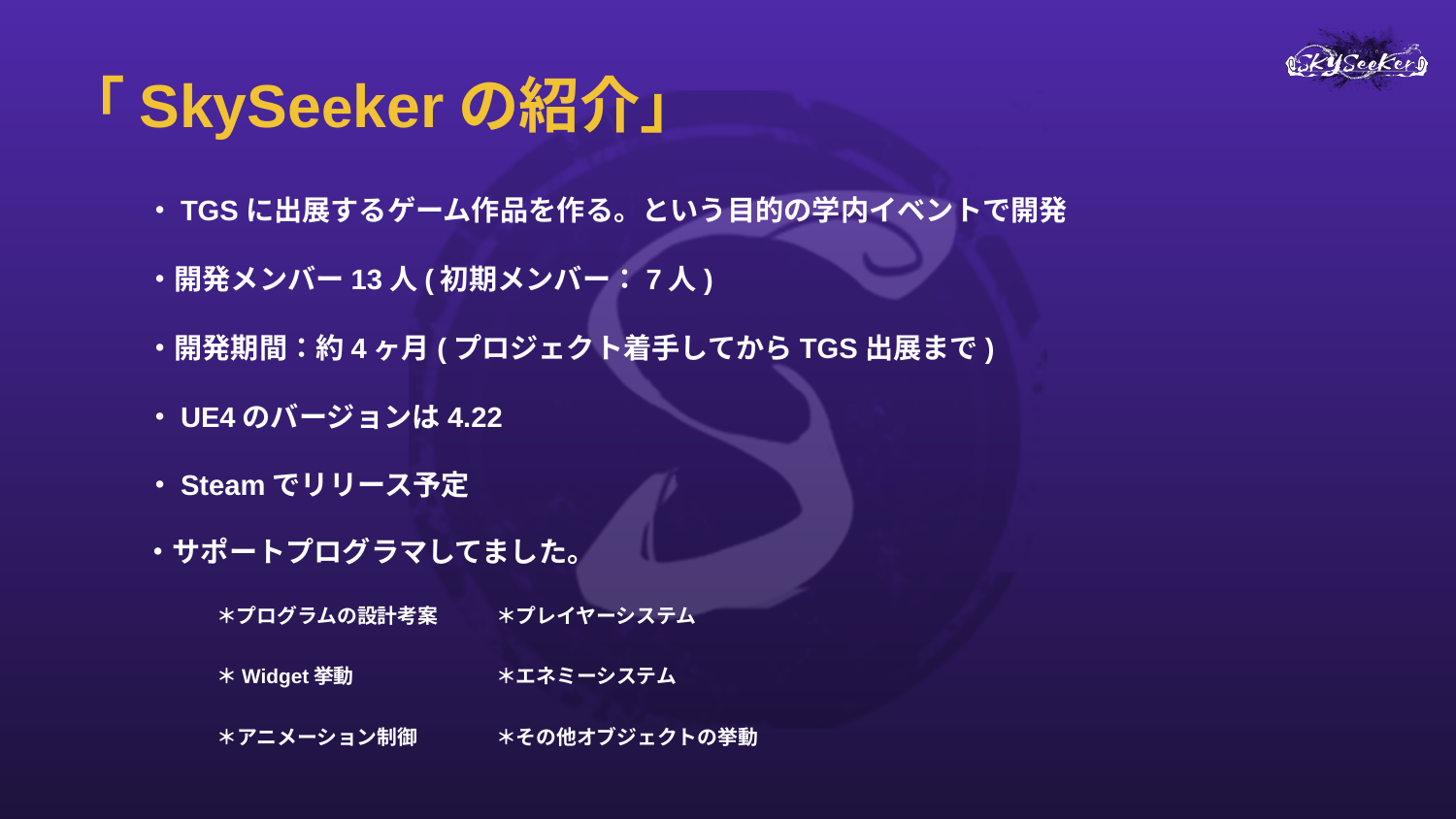

# 「SkySeekerの紹介」
・TGSに出展するゲーム作品を作る。という目的の学内イベントで開発
・開発メンバー13人(初期メンバー：7人)
・開発期間：約4ヶ月(プロジェクト着手してからTGS出展まで)
・UE4のバージョンは4.22
・Steamでリリース予定

・サポートプログラマしてました。

＊プログラムの設計考案
＊プレイヤーシステム
＊Widget挙動
＊エネミーシステム
＊アニメーション制御
＊その他オブジェクトの挙動